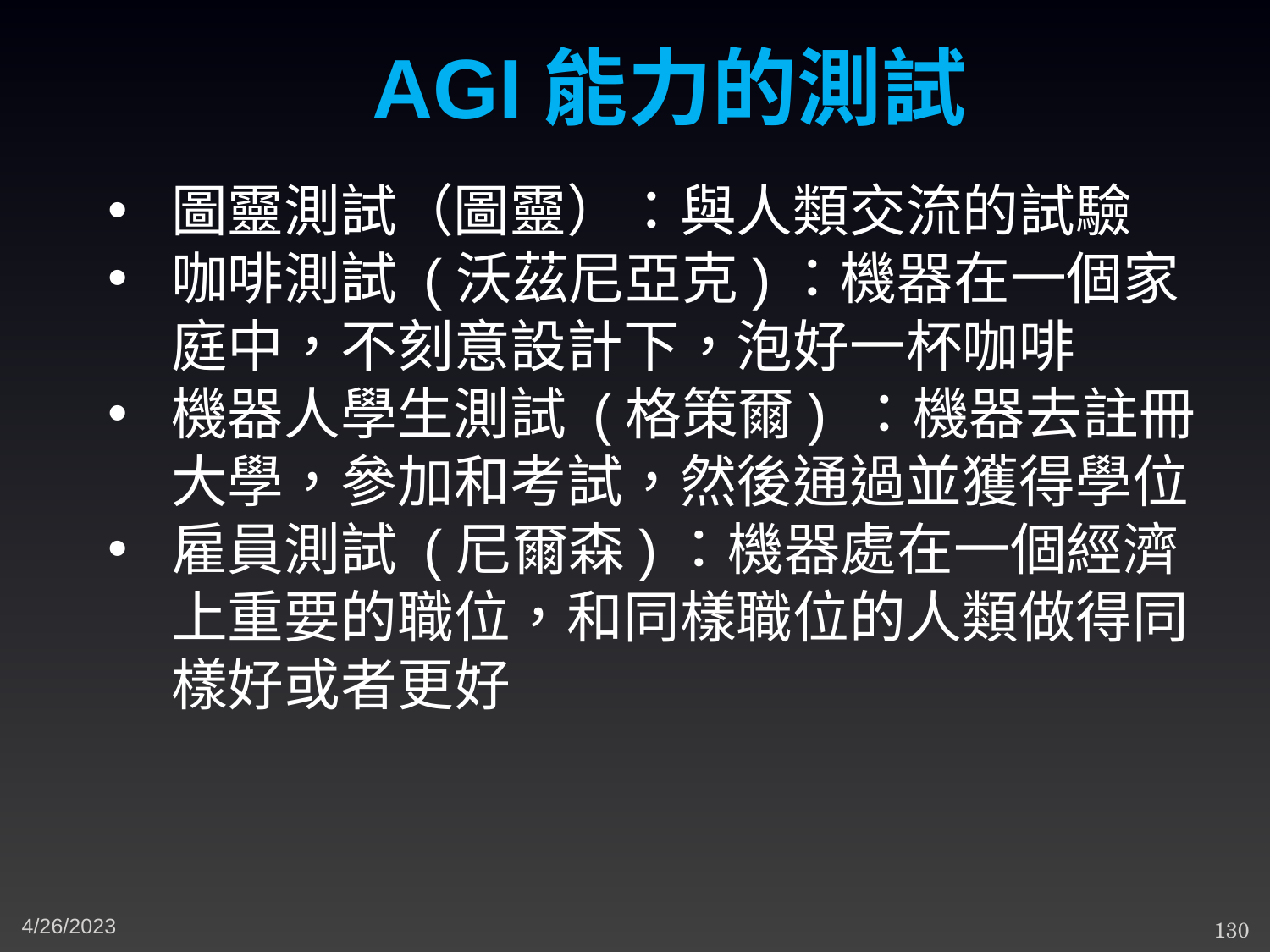

AGI能力的測試
圖靈測試（圖靈）：與人類交流的試驗
咖啡測試 (沃茲尼亞克)：機器在一個家庭中，不刻意設計下，泡好一杯咖啡
機器人學生測試 (格策爾) ：機器去註冊大學，參加和考試，然後通過並獲得學位
雇員測試 (尼爾森)：機器處在一個經濟上重要的職位，和同樣職位的人類做得同樣好或者更好
4/26/2023
130